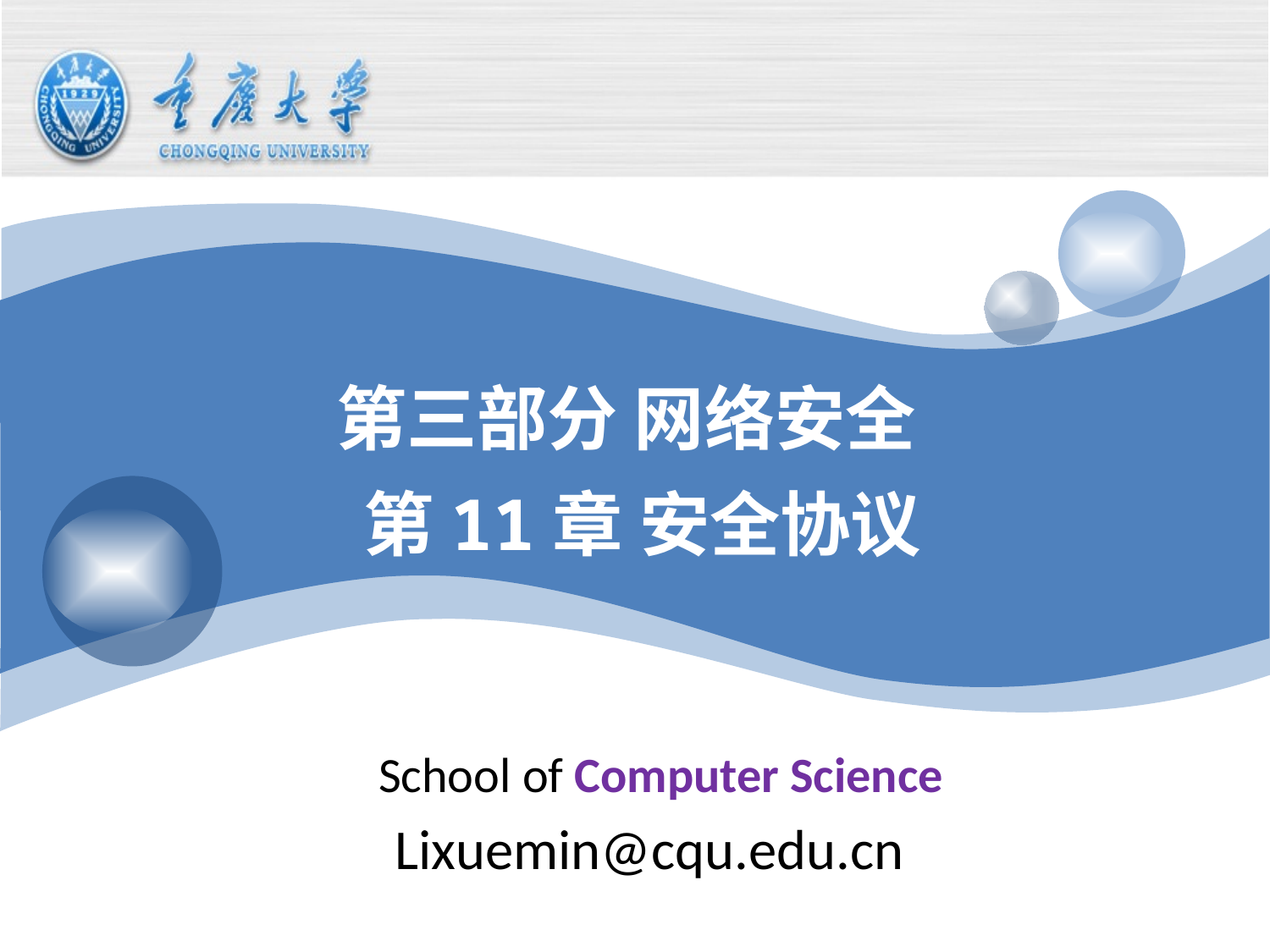

第三部分 网络安全
  第11章 安全协议
  School of Computer Science
Lixuemin@cqu.edu.cn